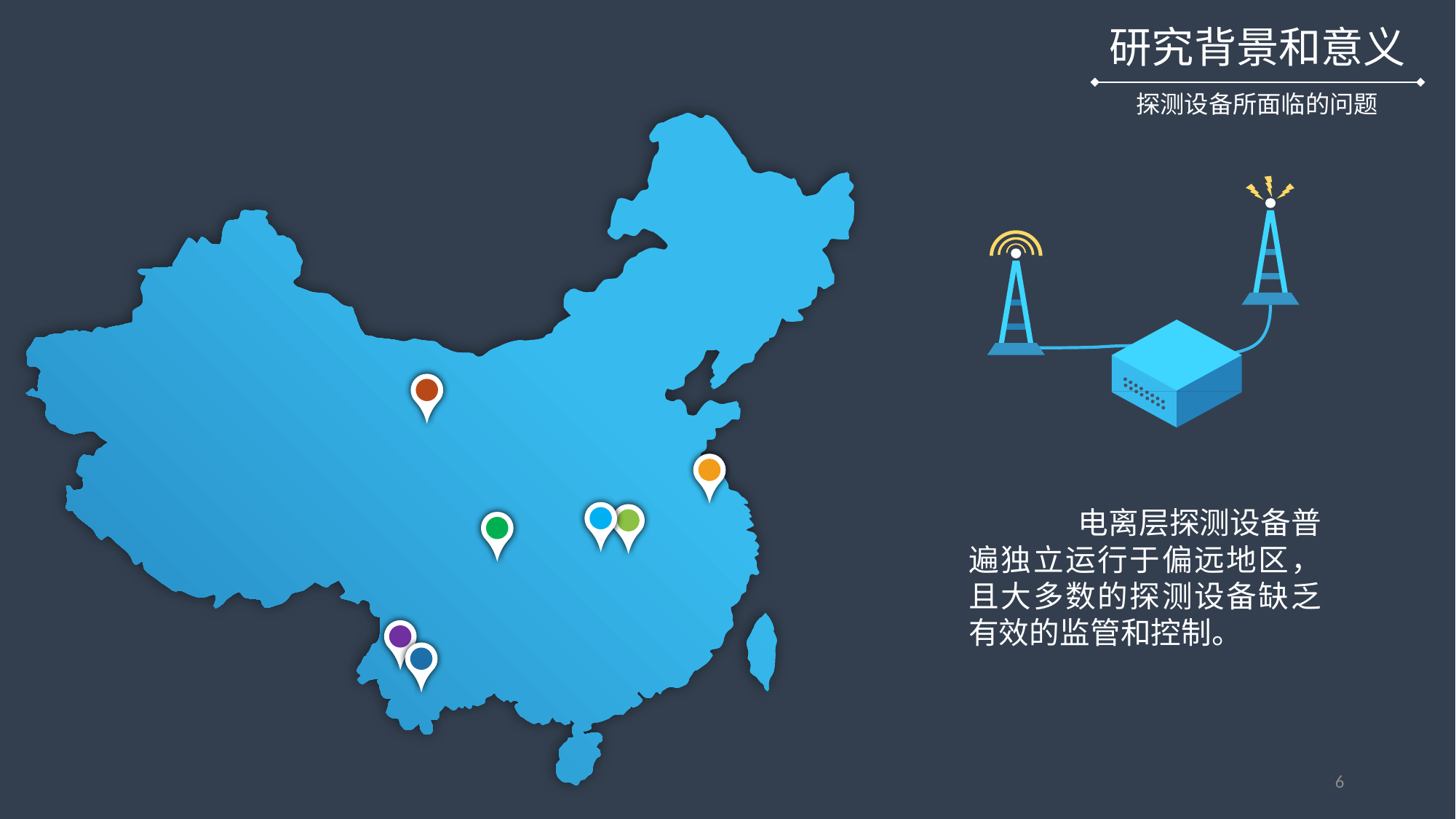

研究背景和意义
探测设备所面临的问题

	电离层探测设备普遍独立运行于偏远地区，且大多数的探测设备缺乏有效的监管和控制。

6